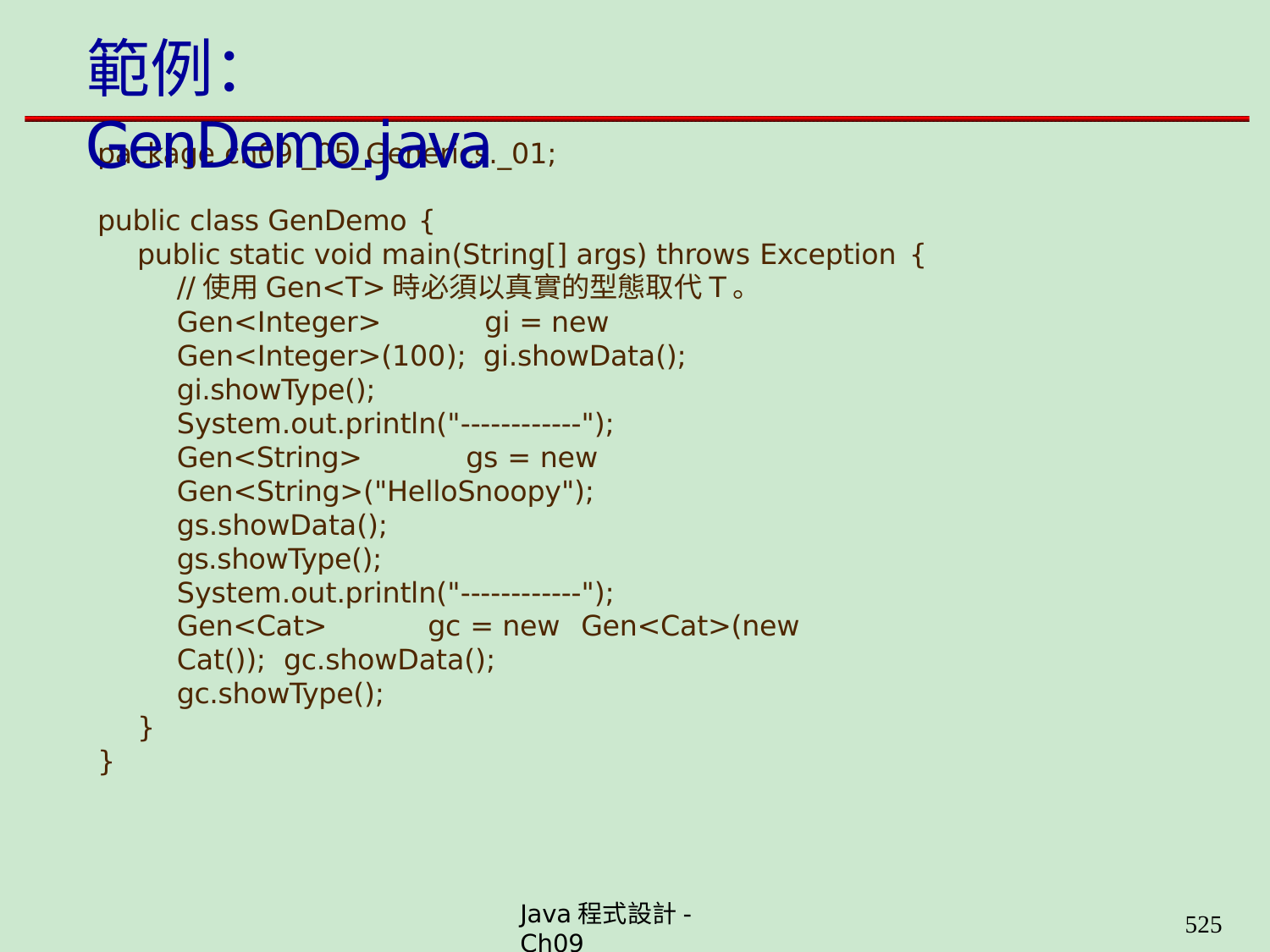

# 範例：GenDemo.java
package ch09._05_Generics._01;

public class GenDemo {
public static void main(String[] args) throws Exception {
//使用Gen<T>時必須以真實的型態取代T。
Gen<Integer>	gi = new	Gen<Integer>(100);  gi.showData();
gi.showType();  System.out.println("------------");
Gen<String>	gs = new	Gen<String>("HelloSnoopy");
gs.showData();
gs.showType();  System.out.println("------------");
Gen<Cat>	gc = new	Gen<Cat>(new Cat());  gc.showData();
gc.showType();
}
}
Java程式設計-Ch09
525